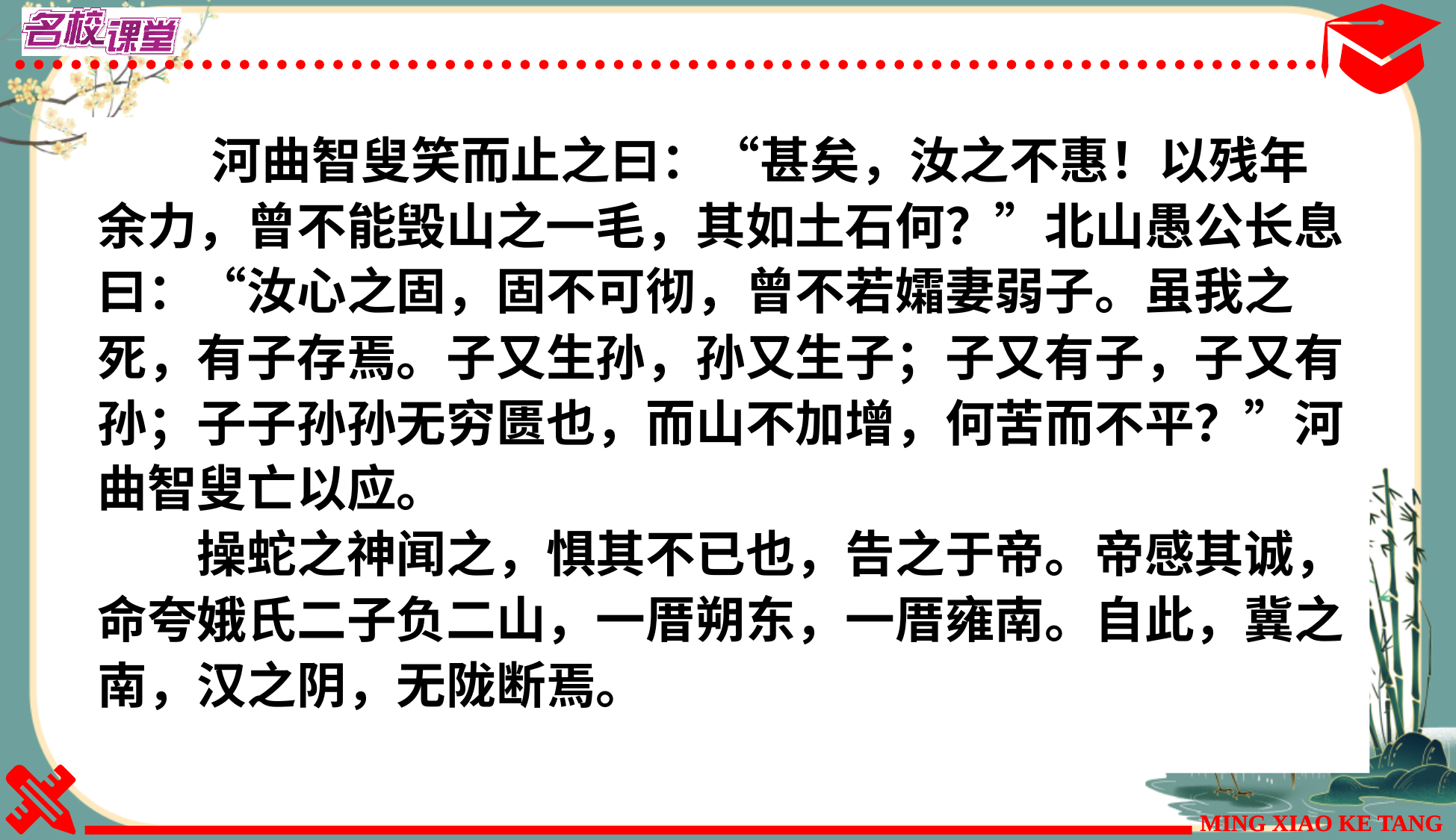

河曲智叟笑而止之曰：“甚矣，汝之不惠！以残年余力，曾不能毁山之一毛，其如土石何？”北山愚公长息曰：“汝心之固，固不可彻，曾不若孀妻弱子。虽我之死，有子存焉。子又生孙，孙又生子；子又有子，子又有孙；子子孙孙无穷匮也，而山不加增，何苦而不平？”河曲智叟亡以应。
　　操蛇之神闻之，惧其不已也，告之于帝。帝感其诚，命夸娥氏二子负二山，一厝朔东，一厝雍南。自此，冀之南，汉之阴，无陇断焉。